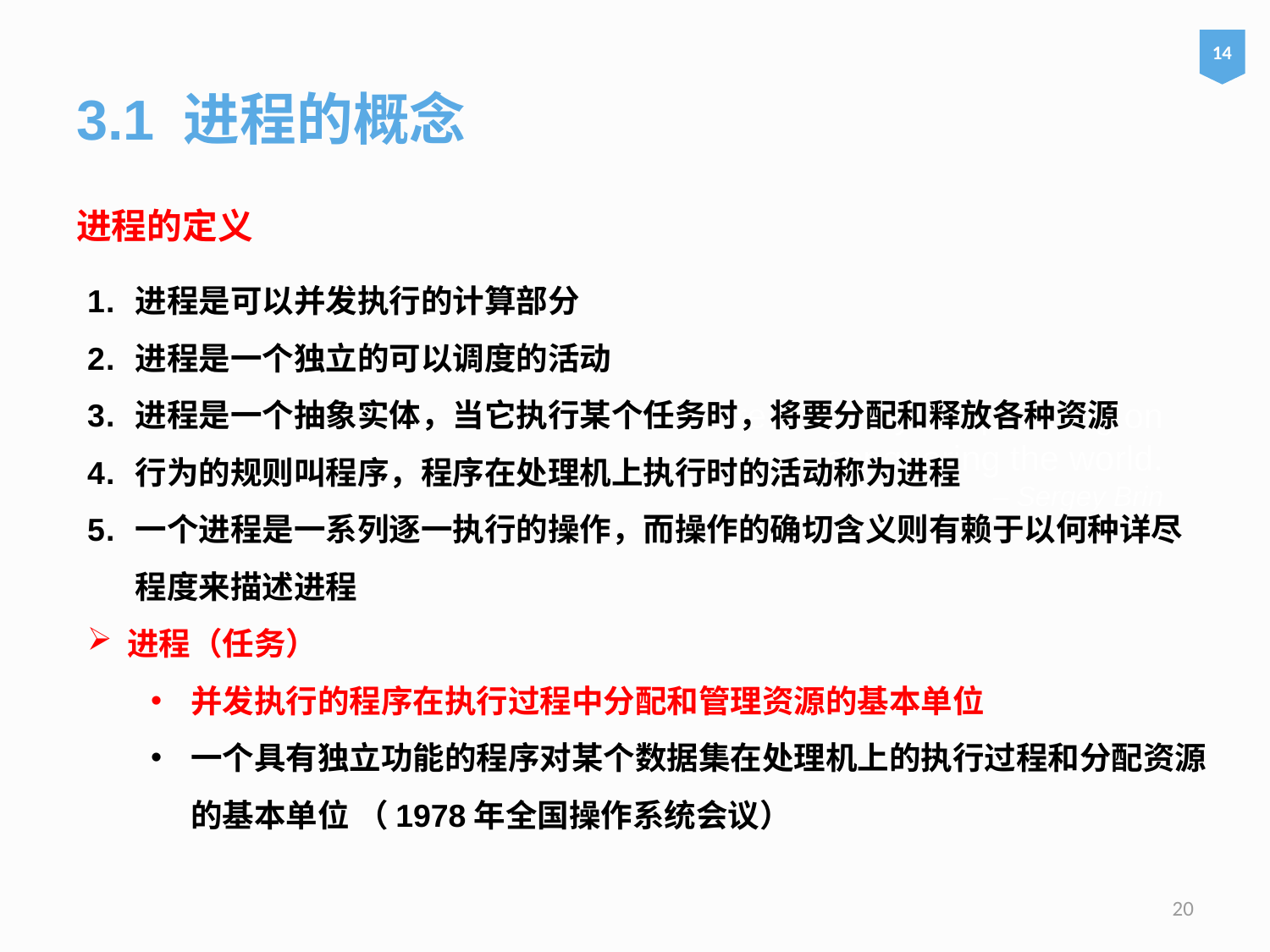

14
3.1 进程的概念
进程的定义
进程是可以并发执行的计算部分
进程是一个独立的可以调度的活动
进程是一个抽象实体，当它执行某个任务时，将要分配和释放各种资源
行为的规则叫程序，程序在处理机上执行时的活动称为进程
一个进程是一系列逐一执行的操作，而操作的确切含义则有赖于以何种详尽程度来描述进程
进程（任务）
并发执行的程序在执行过程中分配和管理资源的基本单位
一个具有独立功能的程序对某个数据集在处理机上的执行过程和分配资源的基本单位 （1978年全国操作系统会议）
# We are currently not planning on conquering the world. – Sergey Brin
20